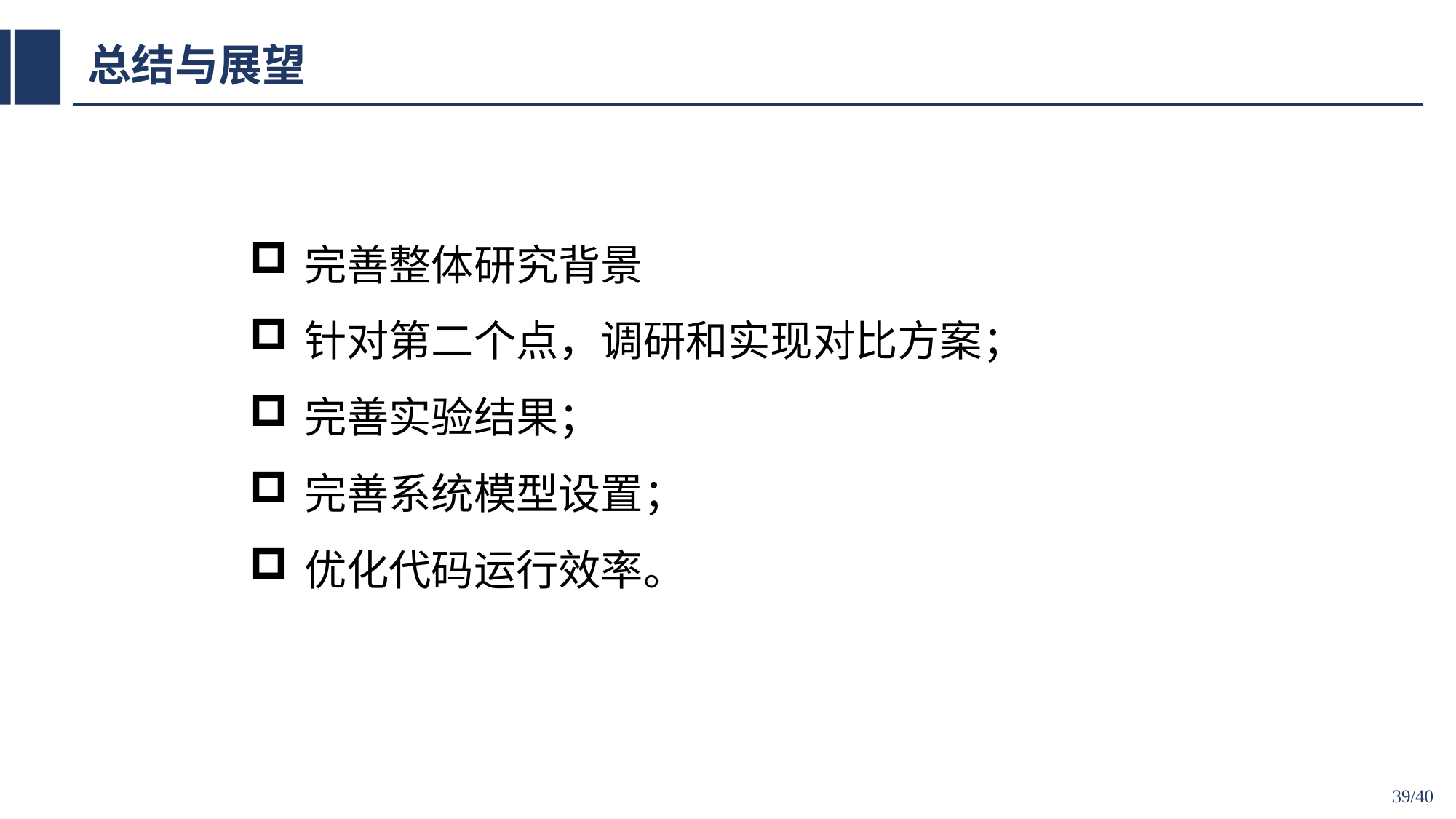

# 总结与展望
完善整体研究背景
针对第二个点，调研和实现对比方案；
完善实验结果；
完善系统模型设置；
优化代码运行效率。
39/40